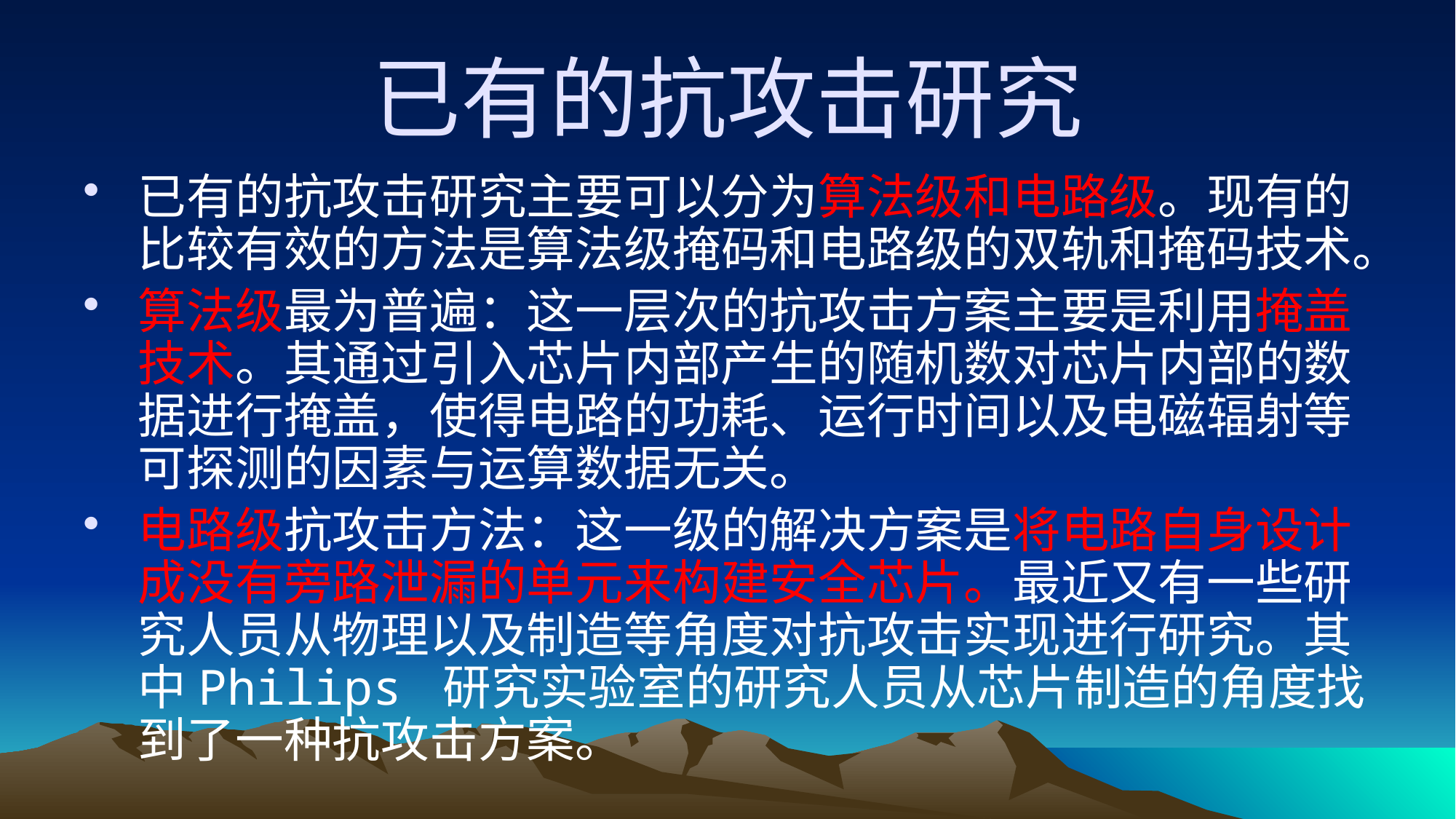

# 已有的抗攻击研究
已有的抗攻击研究主要可以分为算法级和电路级。现有的比较有效的方法是算法级掩码和电路级的双轨和掩码技术。
算法级最为普遍：这一层次的抗攻击方案主要是利用掩盖技术。其通过引入芯片内部产生的随机数对芯片内部的数据进行掩盖，使得电路的功耗、运行时间以及电磁辐射等可探测的因素与运算数据无关。
电路级抗攻击方法：这一级的解决方案是将电路自身设计成没有旁路泄漏的单元来构建安全芯片。最近又有一些研究人员从物理以及制造等角度对抗攻击实现进行研究。其中Philips 研究实验室的研究人员从芯片制造的角度找到了一种抗攻击方案。